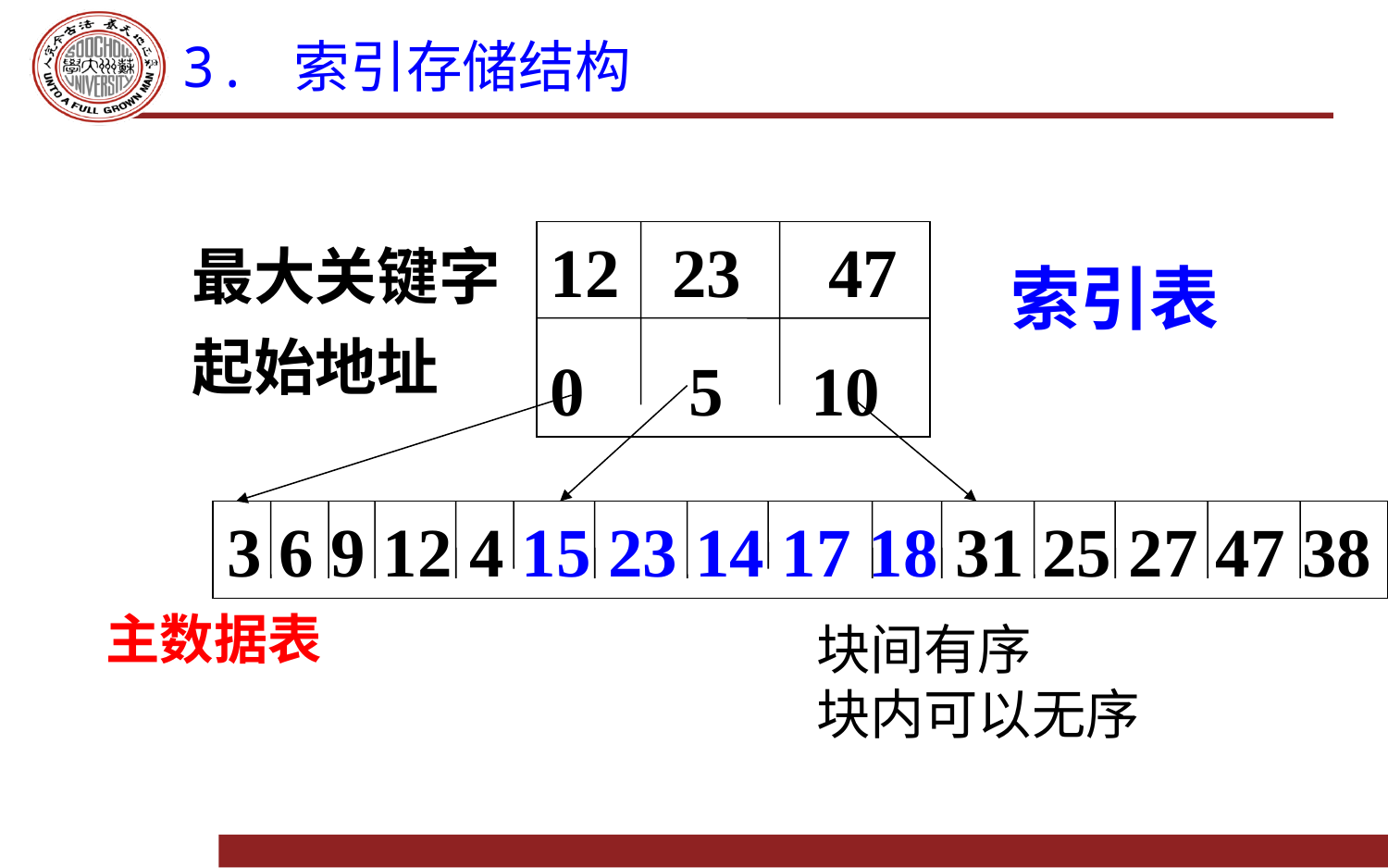

# 3. 索引存储结构
   23     47
0      5     10

最大关键字
索引表

起始地址

3 6 9 12 4 15 23 14 17 18 31 25 27 47 38

主数据表
块间有序
块内可以无序